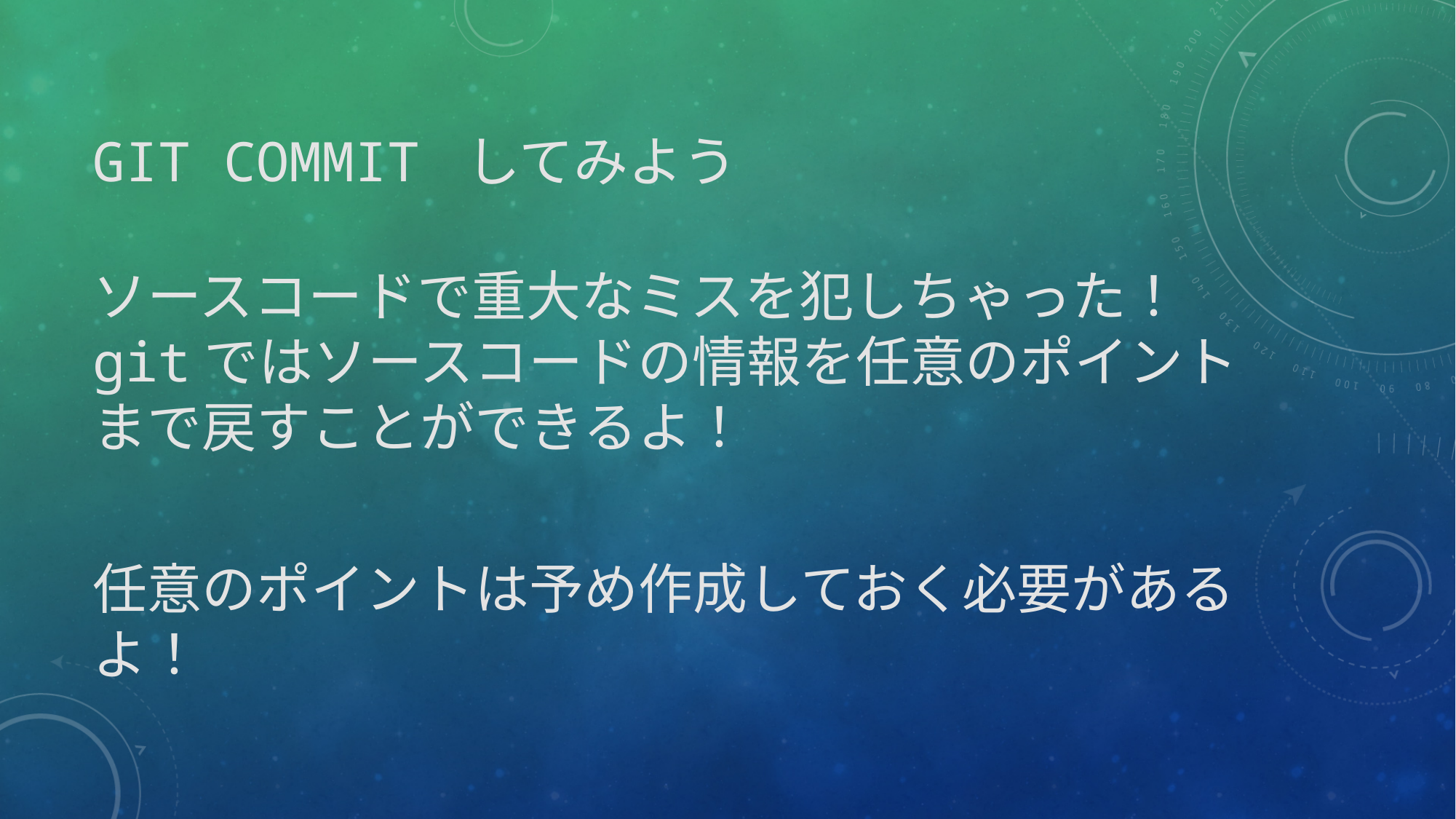

# git commit してみよう
ソースコードで重大なミスを犯しちゃった！
gitではソースコードの情報を任意のポイントまで戻すことができるよ！

任意のポイントは予め作成しておく必要があるよ！